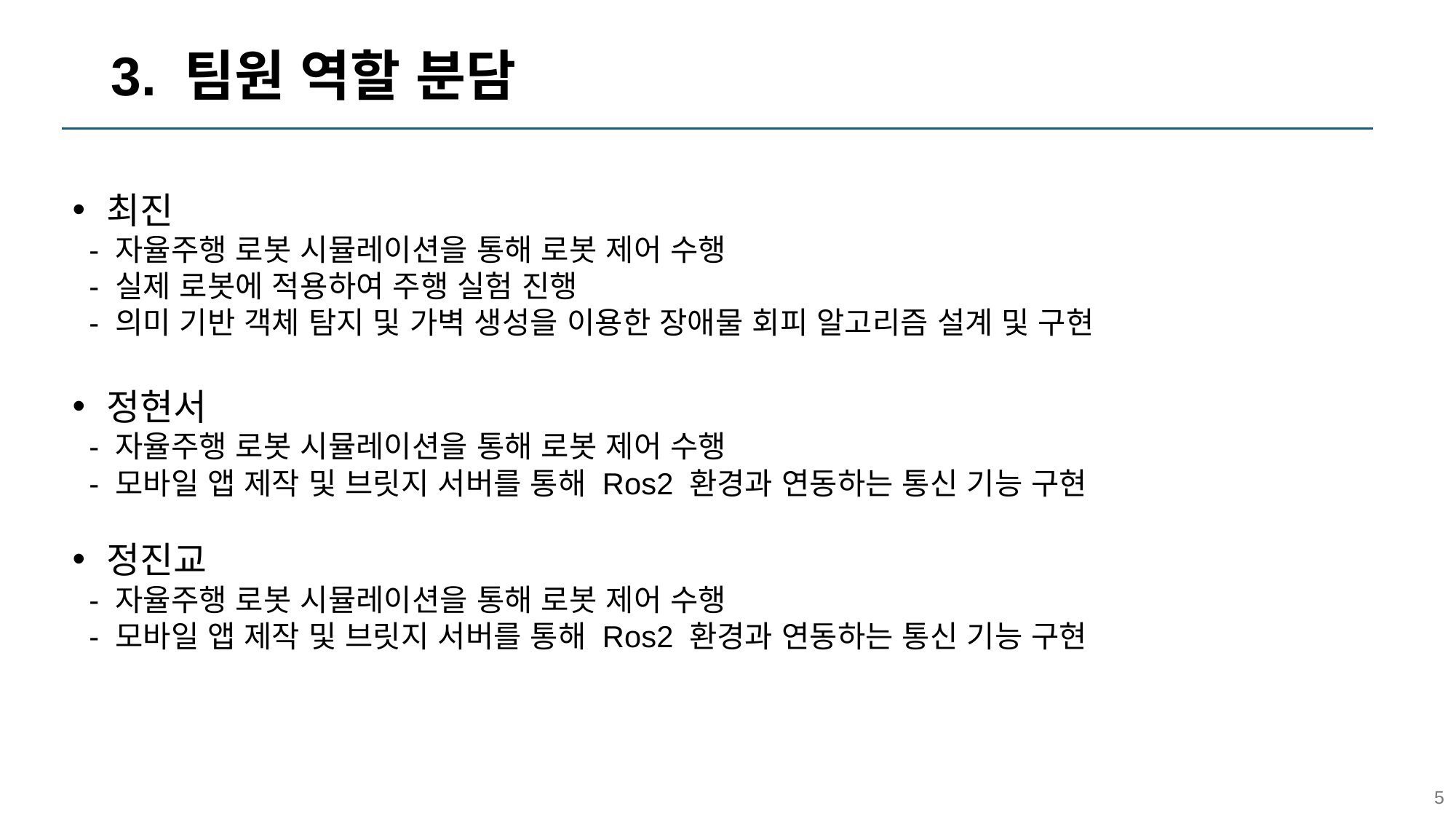

# 3. 팀원 역할 분담
최진
  - 자율주행 로봇 시뮬레이션을 통해 로봇 제어 수행
  - 실제 로봇에 적용하여 주행 실험 진행
  - 의미 기반 객체 탐지 및 가벽 생성을 이용한 장애물 회피 알고리즘 설계 및 구현

정현서
  - 자율주행 로봇 시뮬레이션을 통해 로봇 제어 수행
  - 모바일 앱 제작 및 브릿지 서버를 통해 Ros2 환경과 연동하는 통신 기능 구현

정진교
  - 자율주행 로봇 시뮬레이션을 통해 로봇 제어 수행
  - 모바일 앱 제작 및 브릿지 서버를 통해 Ros2 환경과 연동하는 통신 기능 구현

5